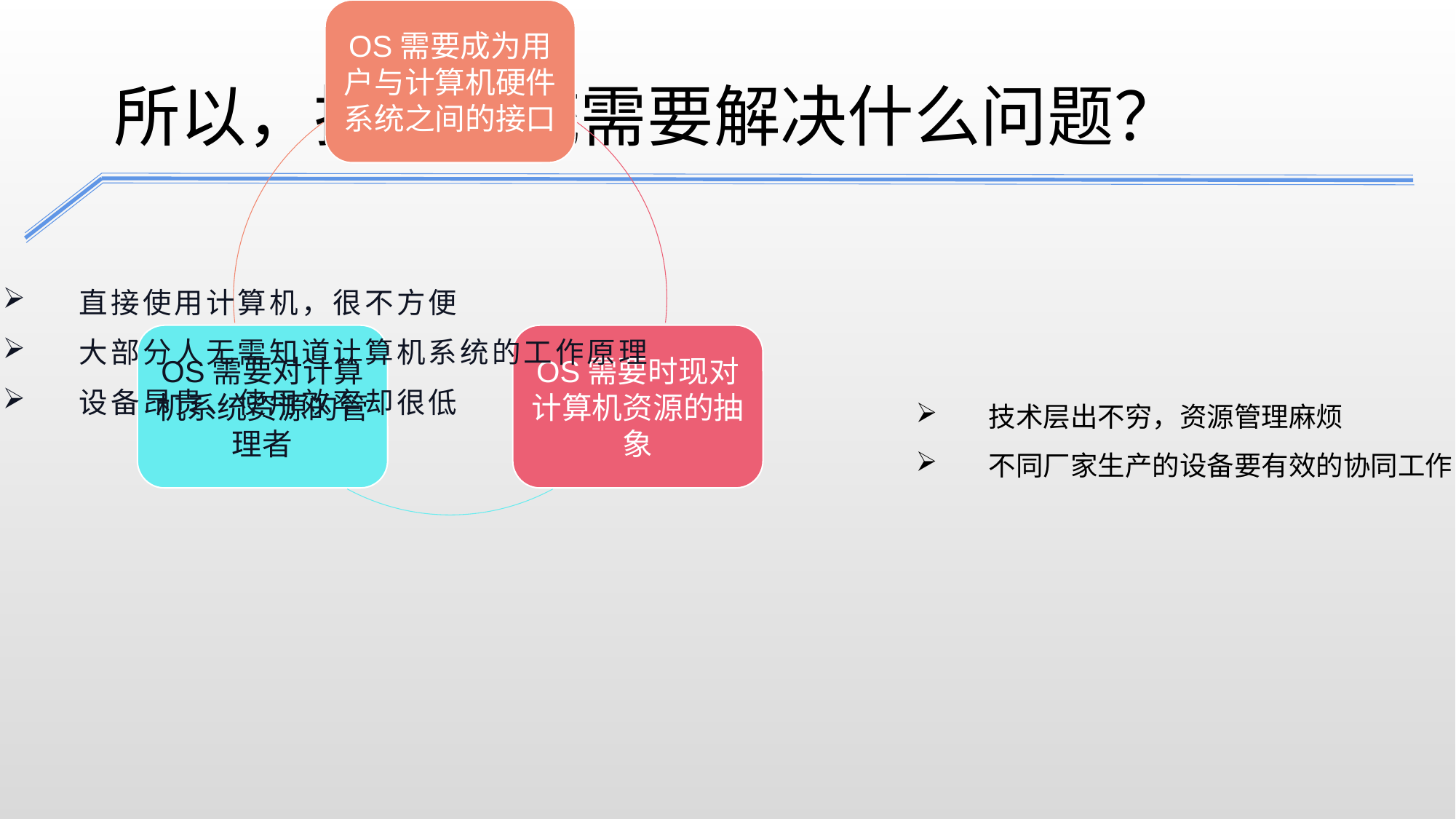

所以，操作系统需要解决什么问题？
OS需要成为用户与计算机硬件系统之间的接口
OS需要对计算机系统资源的管理者
OS需要时现对计算机资源的抽象
直接使用计算机，很不方便
大部分人无需知道计算机系统的工作原理
设备昂贵、使用效率却很低

技术层出不穷，资源管理麻烦
不同厂家生产的设备要有效的协同工作